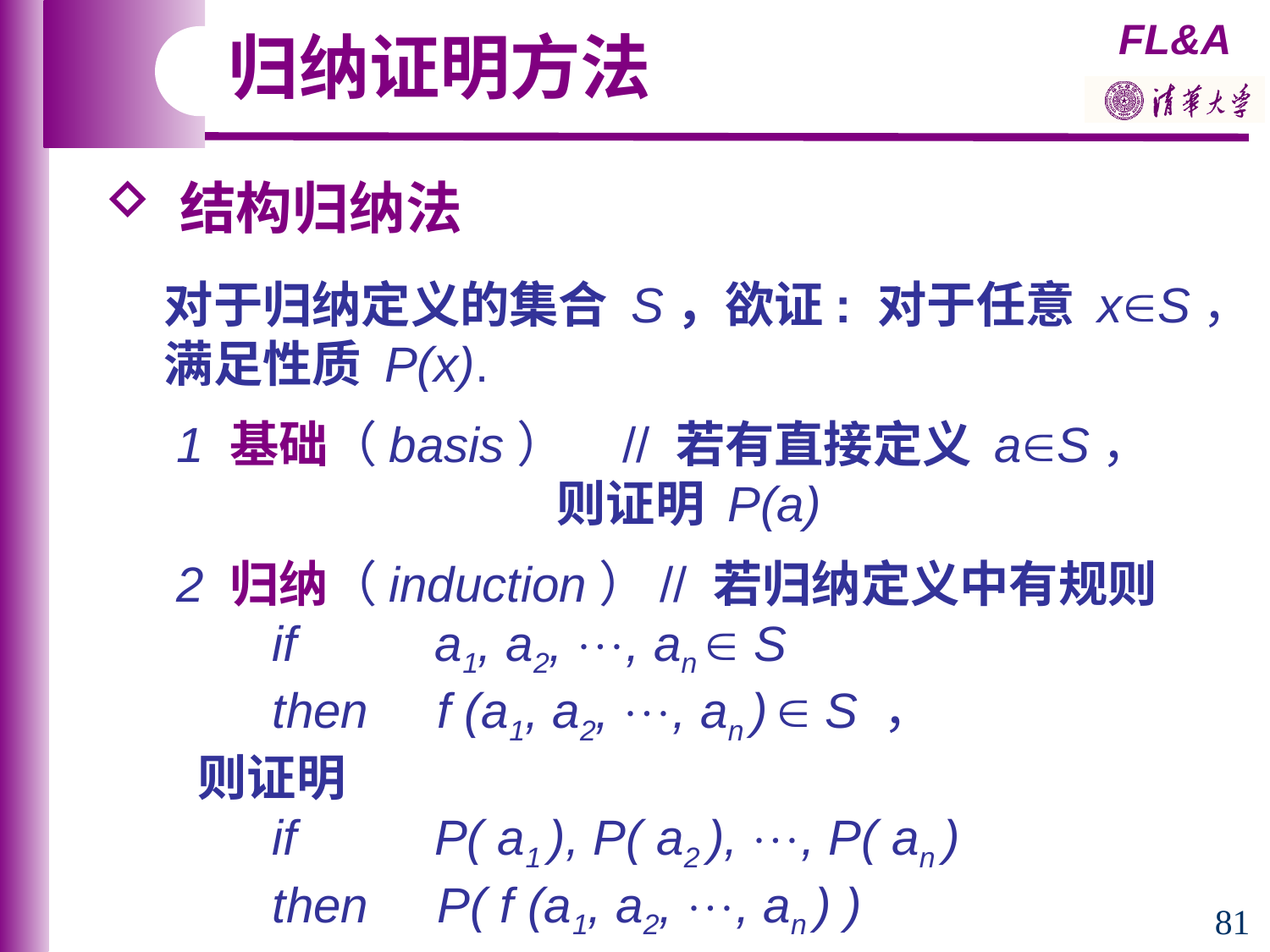

归纳证明方法
 结构归纳法

    对于归纳定义的集合 S，欲证: 对于任意 x∈S，
    满足性质 P(x).

     1 基础（basis）    // 若有直接定义 a∈S，
                                       则证明 P(a)

     2 归纳（induction）// 若归纳定义中有规则
            if          a1, a2, …, an ∈ S
            then     f (a1, a2, …, an ) ∈ S ，
       则证明
            if          P( a1 ), P( a2 ), …, P( an )
            then     P( f (a1, a2, …, an ) )
81